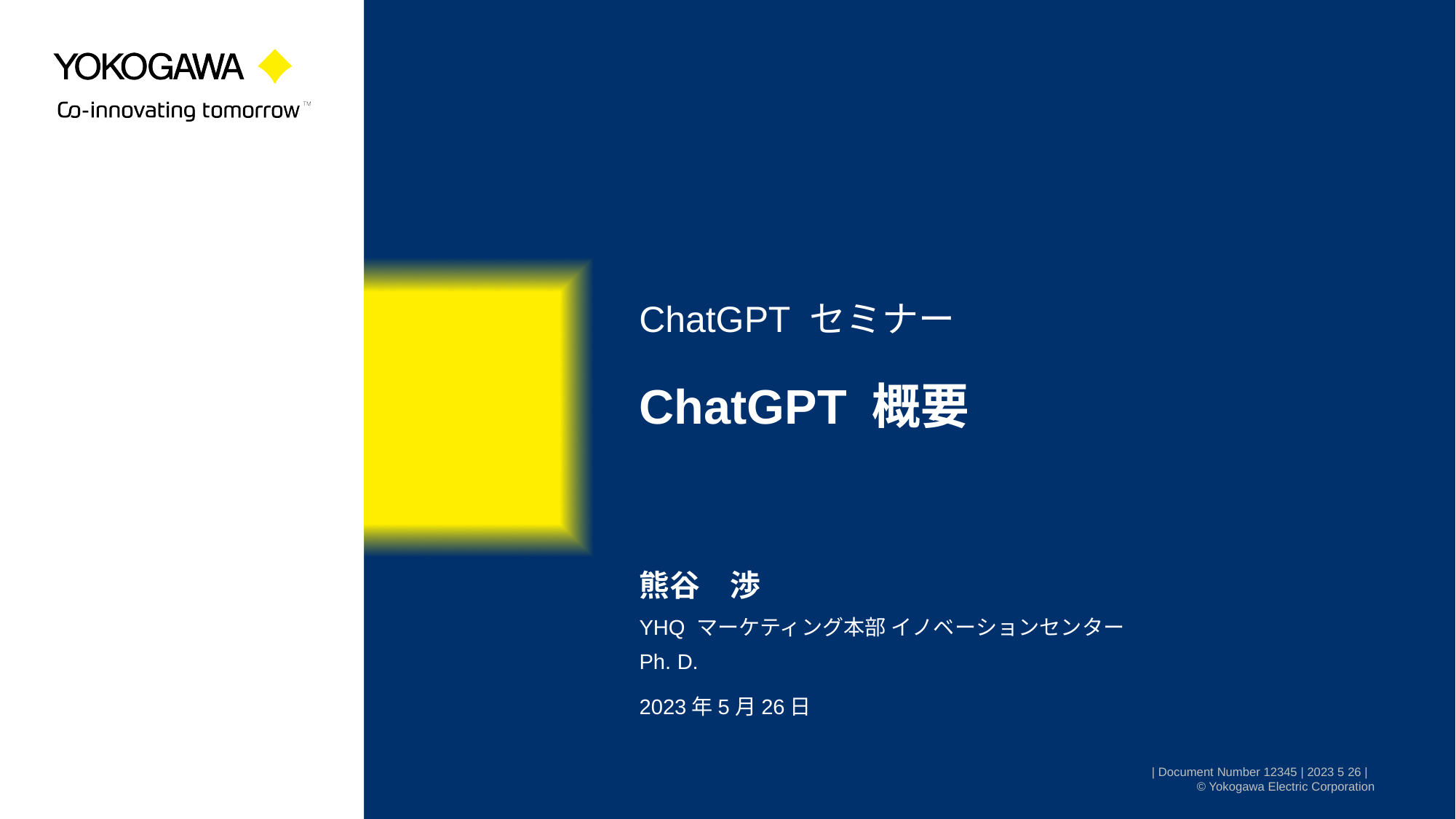

ChatGPT セミナー
# ChatGPT 概要
熊谷　渉
YHQ マーケティング本部 イノベーションセンター
Ph. D.
2023年5月26日